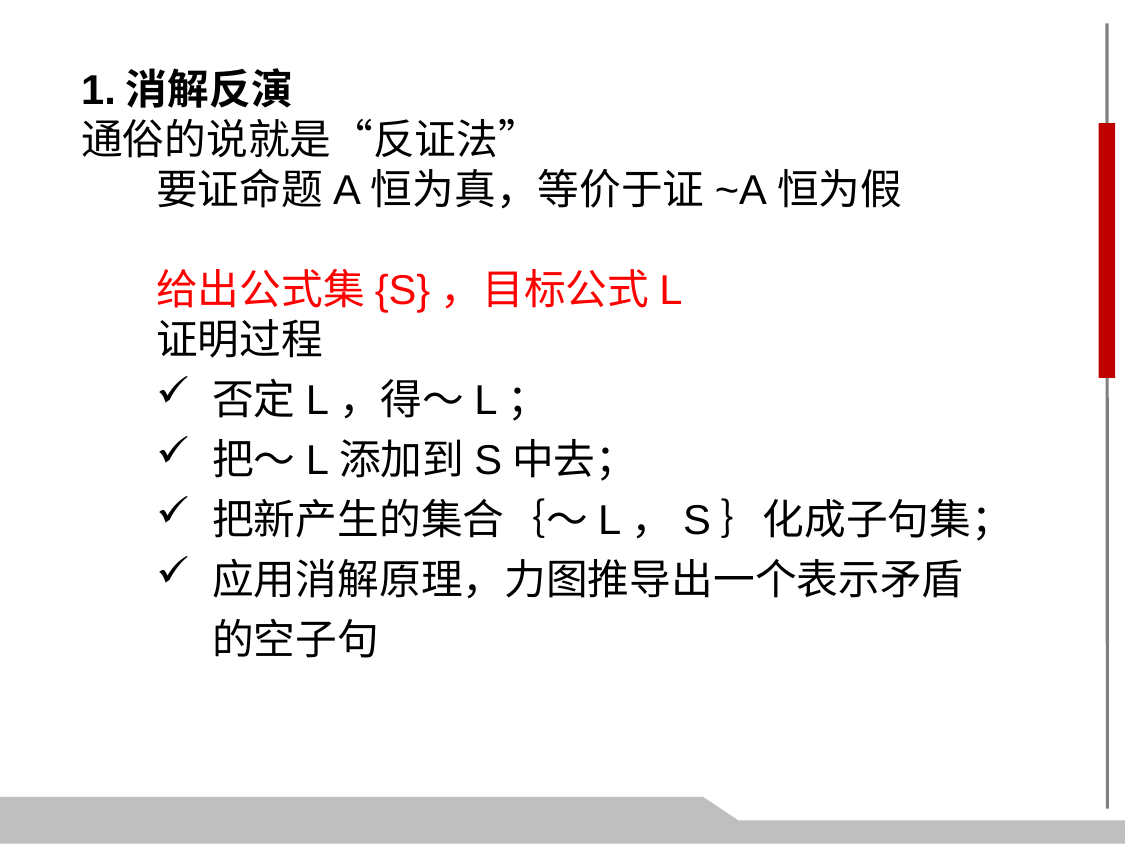

1.消解反演
通俗的说就是“反证法”
要证命题A恒为真，等价于证~A恒为假

给出公式集{S}，目标公式L
证明过程
否定L，得～L；
把～L添加到S中去；
把新产生的集合｛～L，S｝化成子句集；
应用消解原理，力图推导出一个表示矛盾的空子句